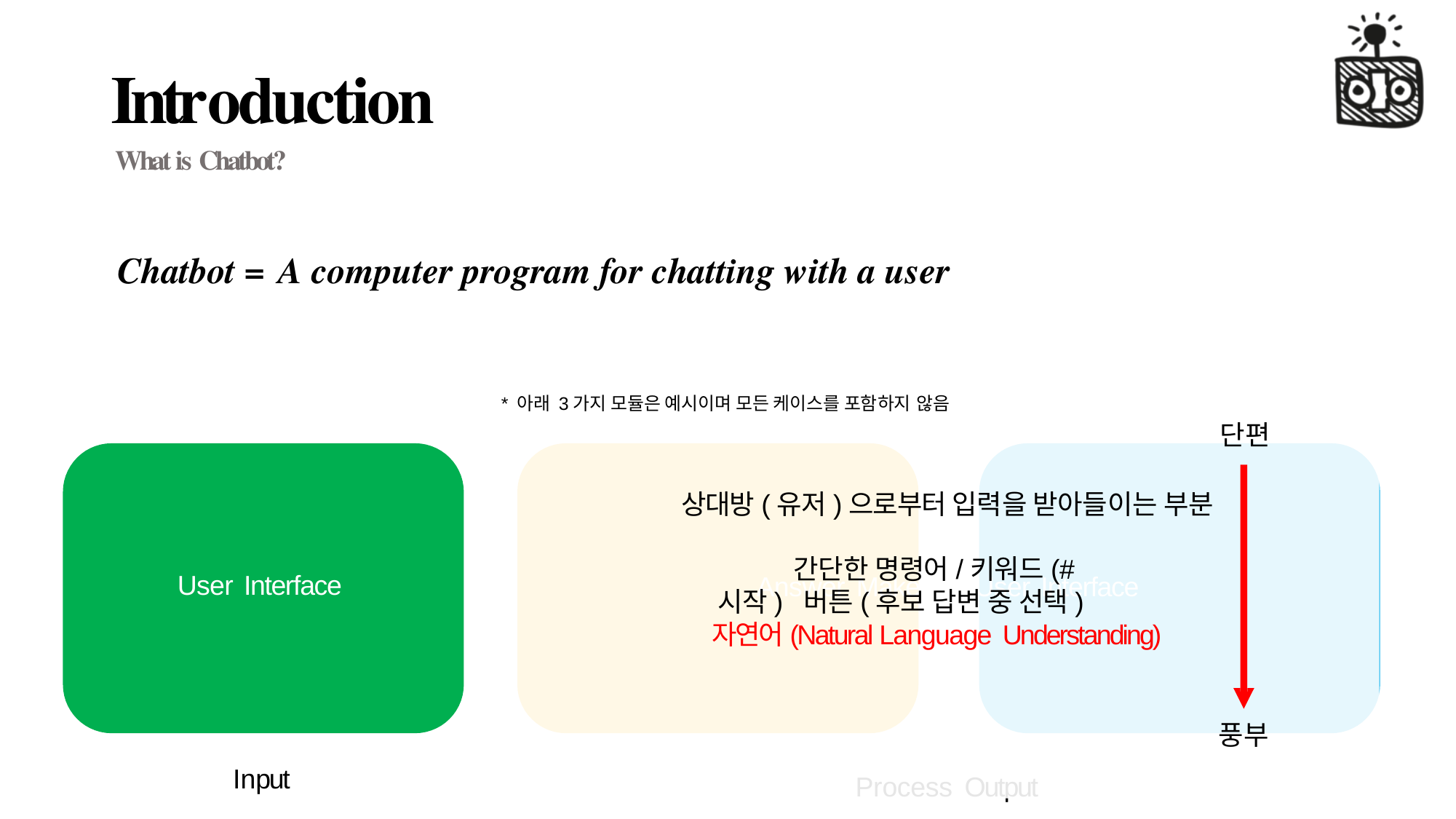

# Introduction
What is Chatbot?
Chatbot = A computer program for chatting with a user

* 아래 3가지 모듈은 예시이며 모든 케이스를 포함하지 않음
단편

상대방(유저)으로부터 입력을 받아들이는 부분

간단한 명령어/키워드(#시작)  버튼(후보 답변 중 선택)
자연어(Natural Language Understanding)
User Interface
Answer Maker	User Interface

Process	Output
풍부
Input